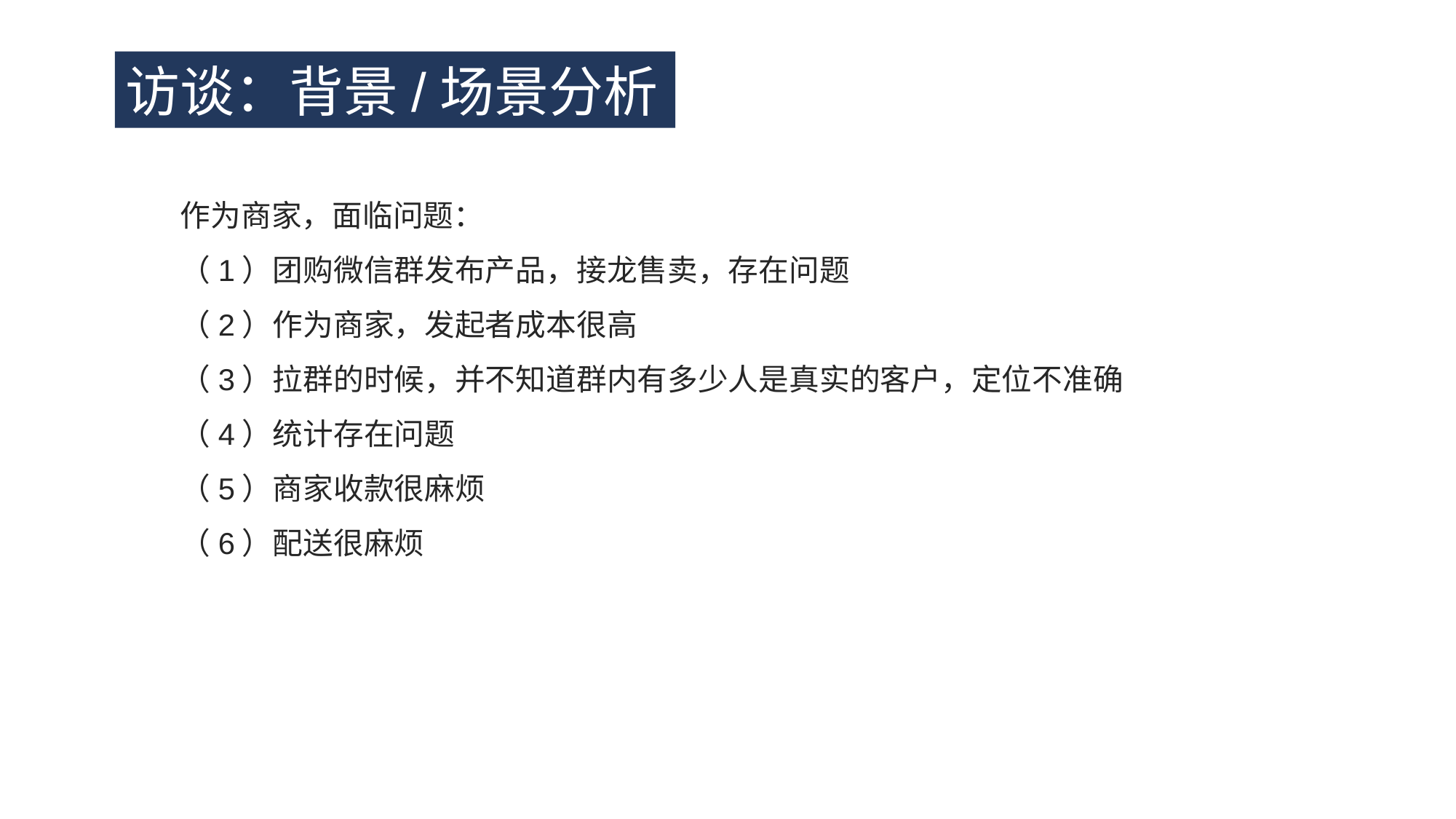

访谈：背景/场景分析
作为商家，面临问题：
（1）团购微信群发布产品，接龙售卖，存在问题
（2）作为商家，发起者成本很高
（3）拉群的时候，并不知道群内有多少人是真实的客户，定位不准确
（4）统计存在问题
（5）商家收款很麻烦
（6）配送很麻烦